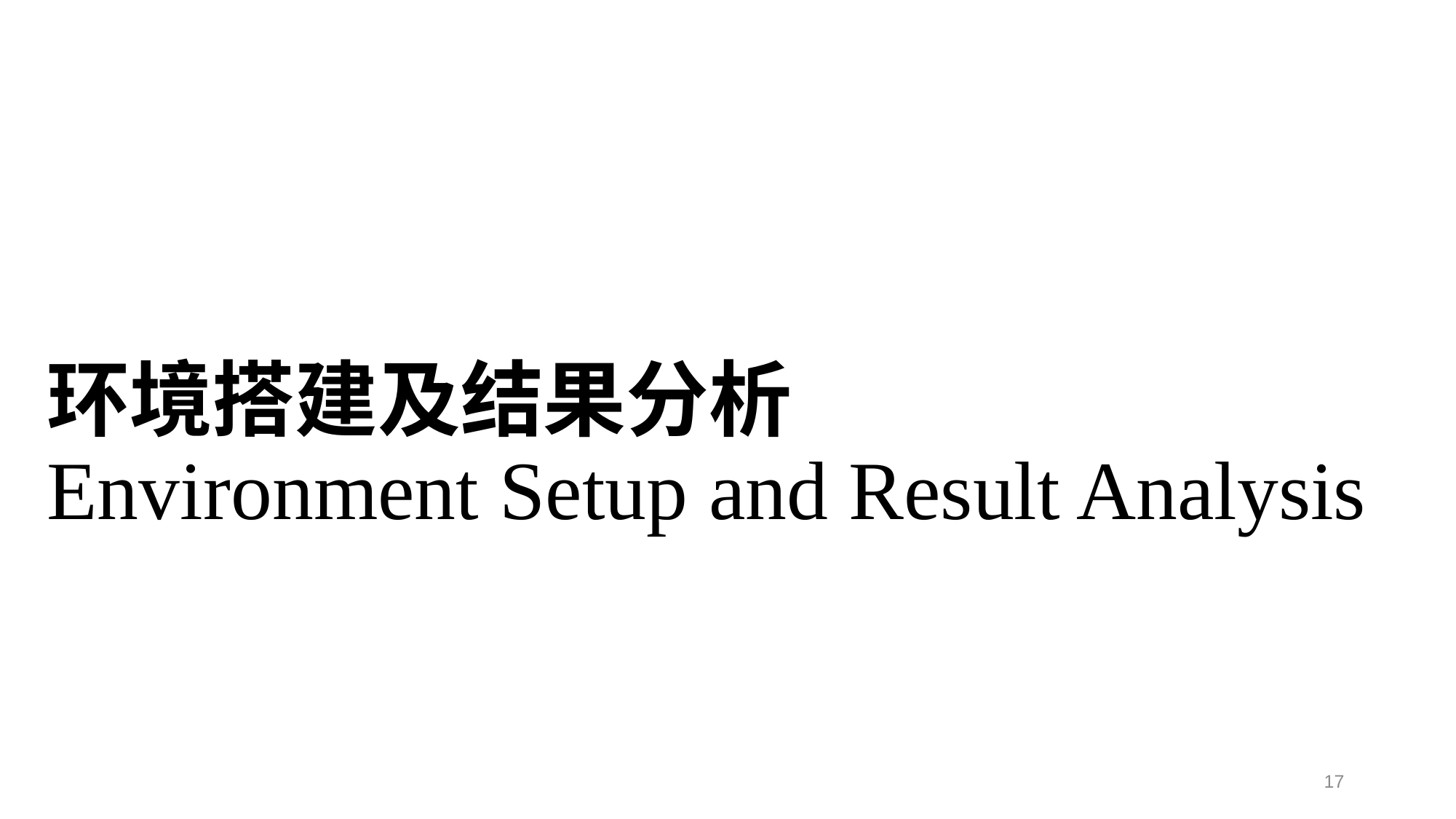

# 环境搭建及结果分析 Environment Setup and Result Analysis
17